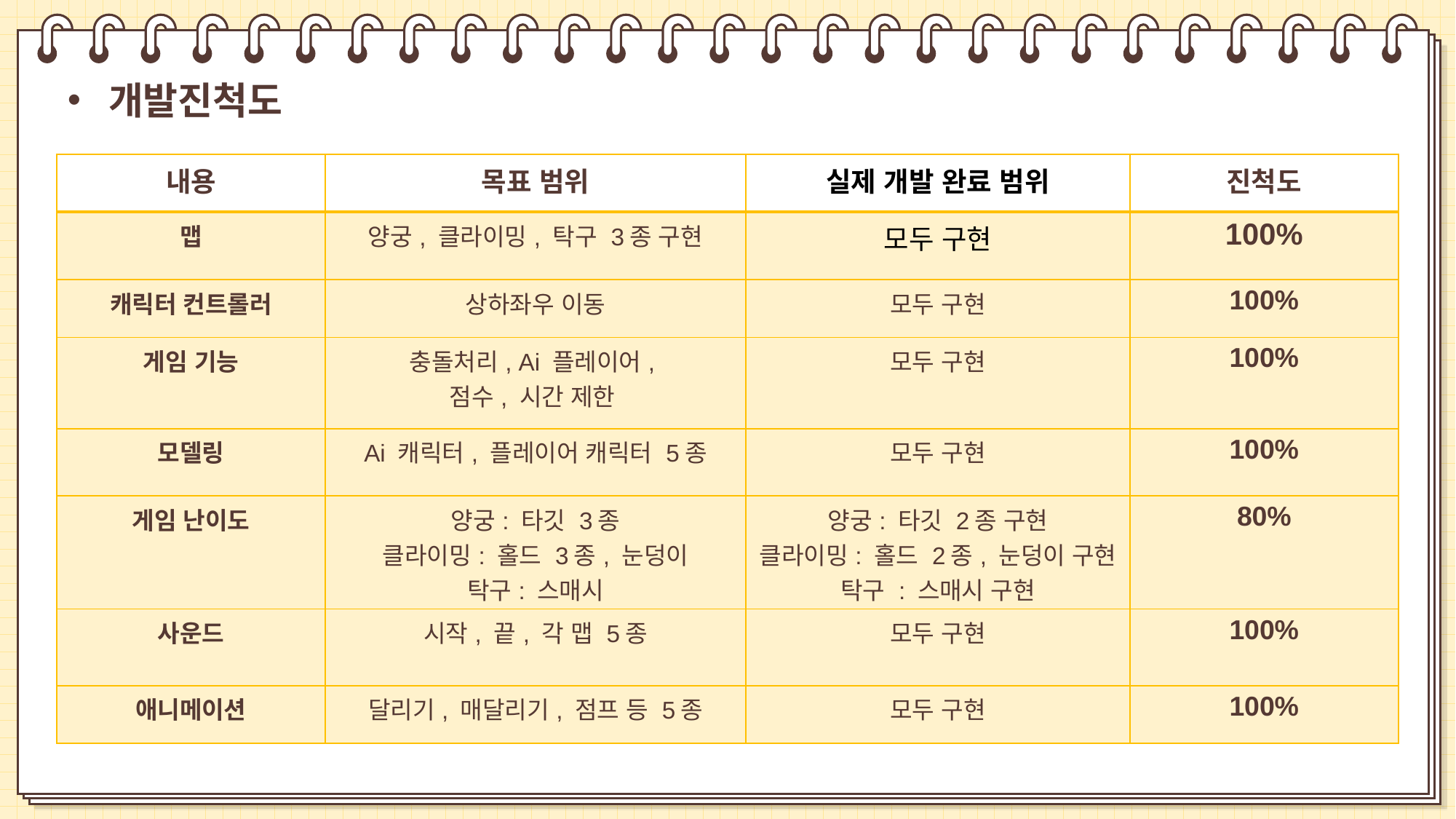

개발진척도
| 내용 | 목표 범위 | 실제 개발 완료 범위 | 진척도 |
| --- | --- | --- | --- |
| 맵 | 양궁, 클라이밍, 탁구 3종 구현 | 모두 구현 | 100% |
| 캐릭터 컨트롤러 | 상하좌우 이동 | 모두 구현 | 100% |
| 게임 기능 | 충돌처리, Ai 플레이어, 점수, 시간 제한 | 모두 구현 | 100% |
| 모델링 | Ai 캐릭터, 플레이어 캐릭터 5종 | 모두 구현 | 100% |
| 게임 난이도 | 양궁: 타깃 3종 클라이밍: 홀드 3종, 눈덩이 탁구: 스매시 | 양궁: 타깃 2종 구현 클라이밍: 홀드 2종, 눈덩이 구현 탁구 : 스매시 구현 | 80% |
| 사운드 | 시작, 끝, 각 맵 5종 | 모두 구현 | 100% |
| 애니메이션 | 달리기, 매달리기, 점프 등 5종 | 모두 구현 | 100% |